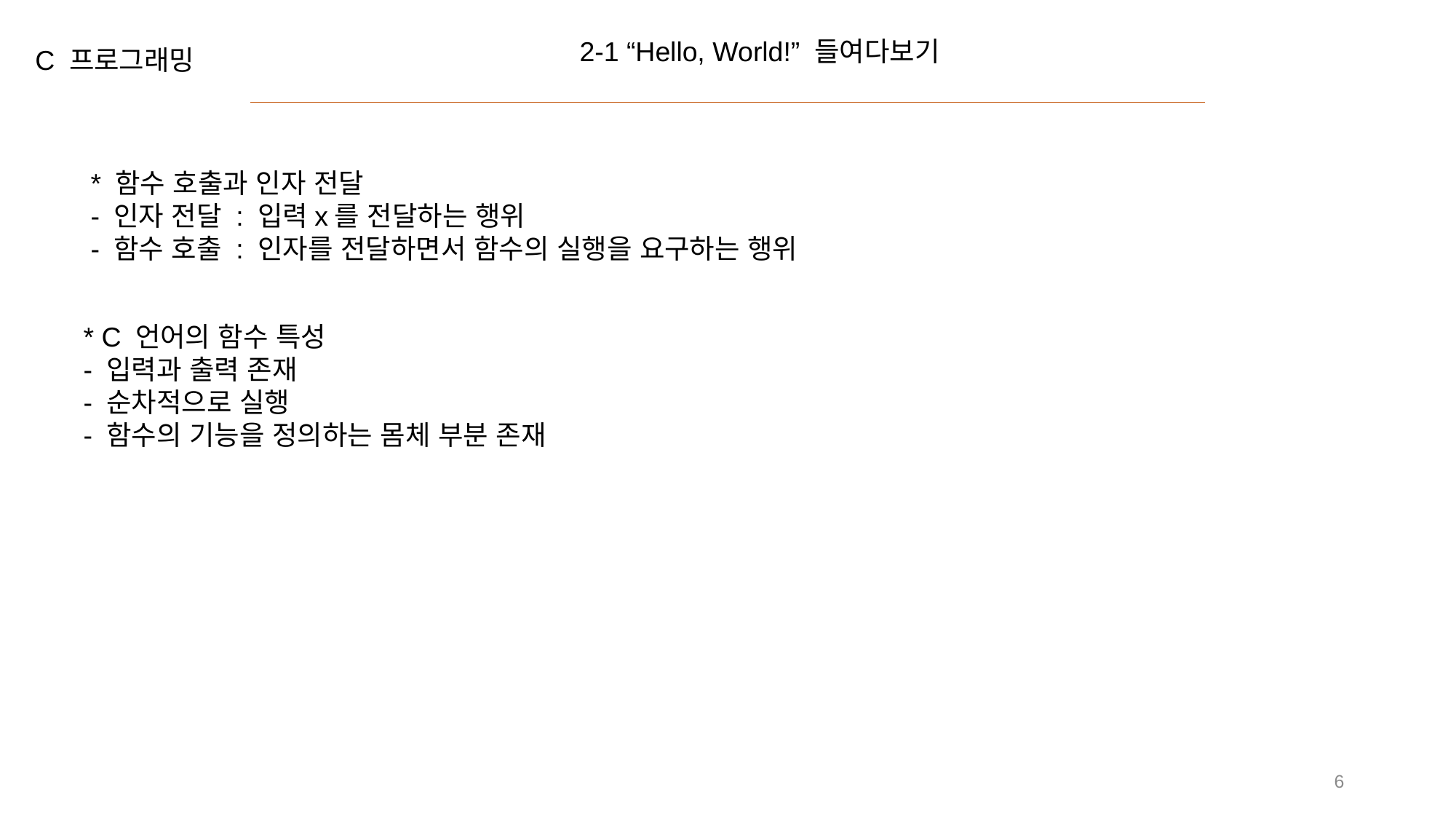

2-1 “Hello, World!” 들여다보기
C 프로그래밍
* 함수 호출과 인자 전달
- 인자 전달 : 입력x를 전달하는 행위
- 함수 호출 : 인자를 전달하면서 함수의 실행을 요구하는 행위
* C 언어의 함수 특성
- 입력과 출력 존재
- 순차적으로 실행
- 함수의 기능을 정의하는 몸체 부분 존재
6